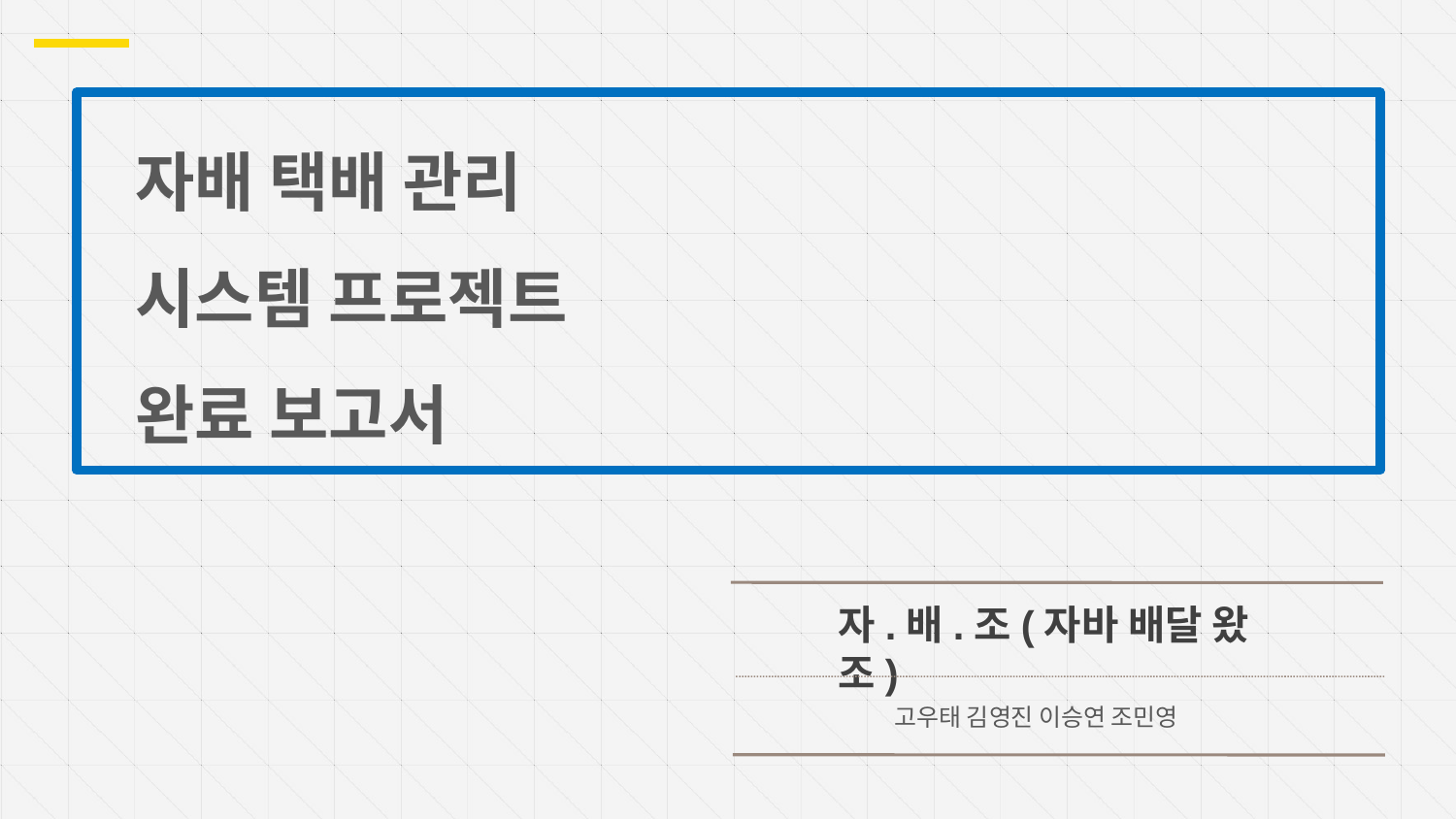

자배 택배 관리
시스템 프로젝트
완료 보고서
자.배.조(자바 배달 왔조)
고우태 김영진 이승연 조민영